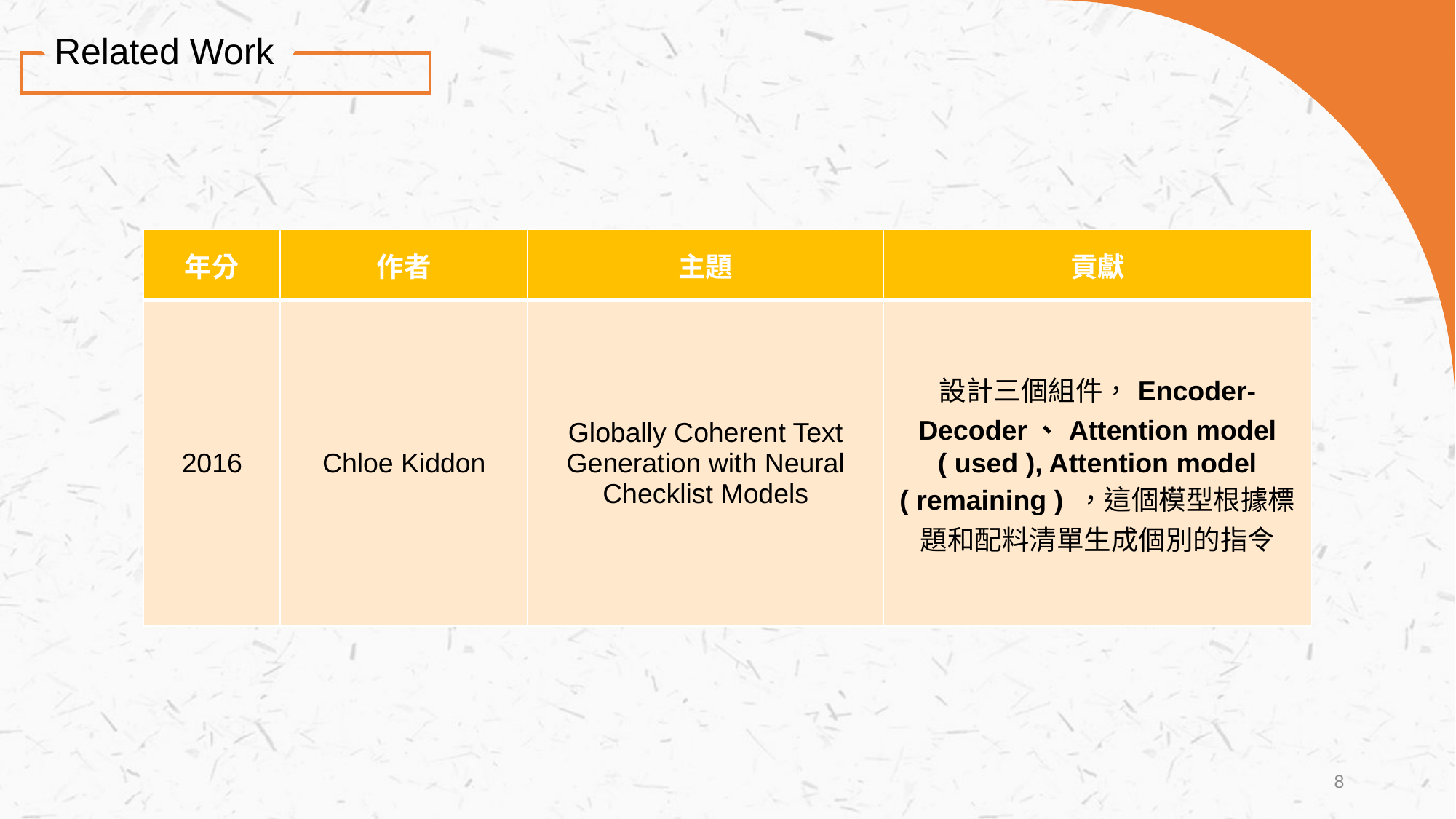

Related Work

| 年分 | 作者 | 主題 | 貢獻 |
| --- | --- | --- | --- |
| 2016 | Chloe Kiddon | Globally Coherent Text Generation with Neural Checklist Models | 設計三個組件，Encoder-Decoder、Attention model ( used ), Attention model ( remaining ) ，這個模型根據標題和配料清單生成個別的指令 |
8